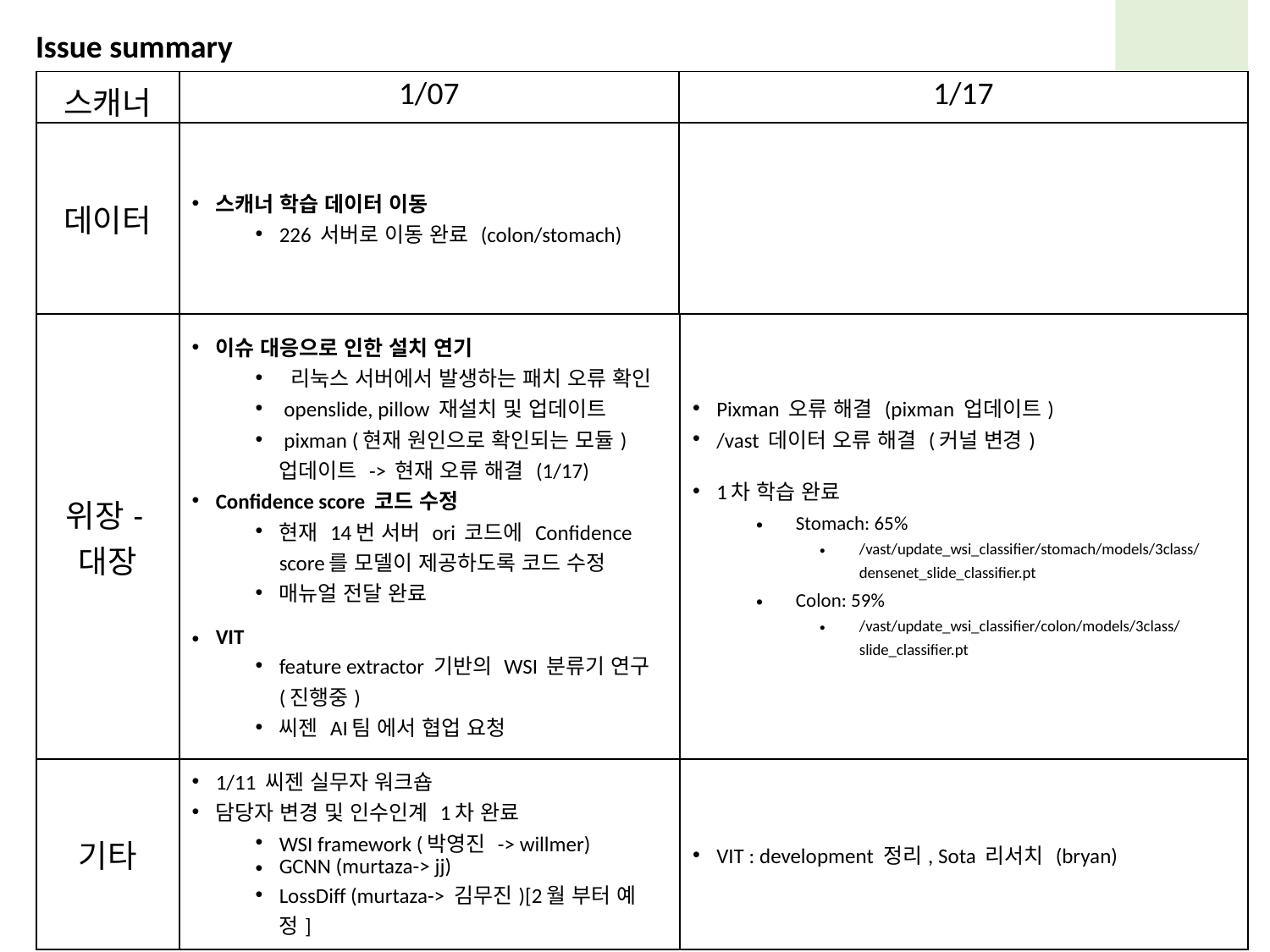

Issue summary
| 스캐너 | 1/07 | 1/17 |
| --- | --- | --- |
| 데이터 | 스캐너 학습 데이터 이동 226 서버로 이동 완료 (colon/stomach) |  |

| 위장-대장 | 이슈 대응으로 인한 설치 연기 리눅스 서버에서 발생하는 패치 오류 확인 openslide, pillow 재설치 및 업데이트 pixman (현재 원인으로 확인되는 모듈) 업데이트 -> 현재 오류 해결 (1/17) Confidence score 코드 수정 현재 14번 서버 ori 코드에 Confidence score를 모델이 제공하도록 코드 수정 매뉴얼 전달 완료 VIT feature extractor 기반의 WSI 분류기 연구 (진행중) 씨젠 AI팀 에서 협업 요청 | Pixman 오류 해결 (pixman 업데이트) /vast 데이터 오류 해결 (커널 변경) 1차 학습 완료 Stomach: 65% /vast/update\_wsi\_classifier/stomach/models/3class/densenet\_slide\_classifier.pt Colon: 59% /vast/update\_wsi\_classifier/colon/models/3class/slide\_classifier.pt |
| --- | --- | --- |
| 기타 | 1/11 씨젠 실무자 워크숍 담당자 변경 및 인수인계 1차 완료 WSI framework (박영진 -> willmer) GCNN (murtaza-> jj) LossDiff (murtaza-> 김무진)[2월 부터 예정] | VIT : development 정리, Sota 리서치 (bryan) |